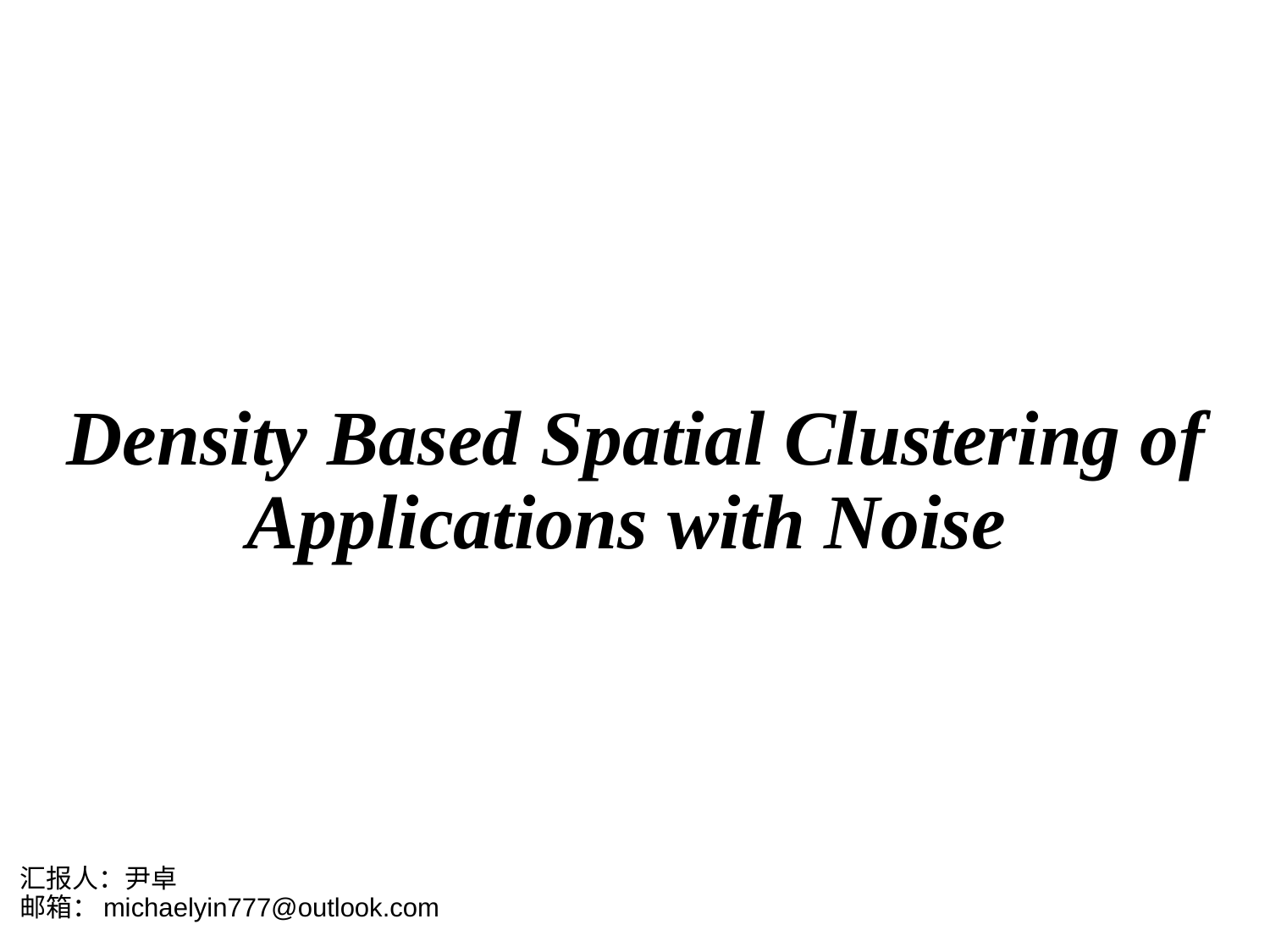

# Density Based Spatial Clustering of Applications with Noise
汇报人：尹卓
邮箱：michaelyin777@outlook.com